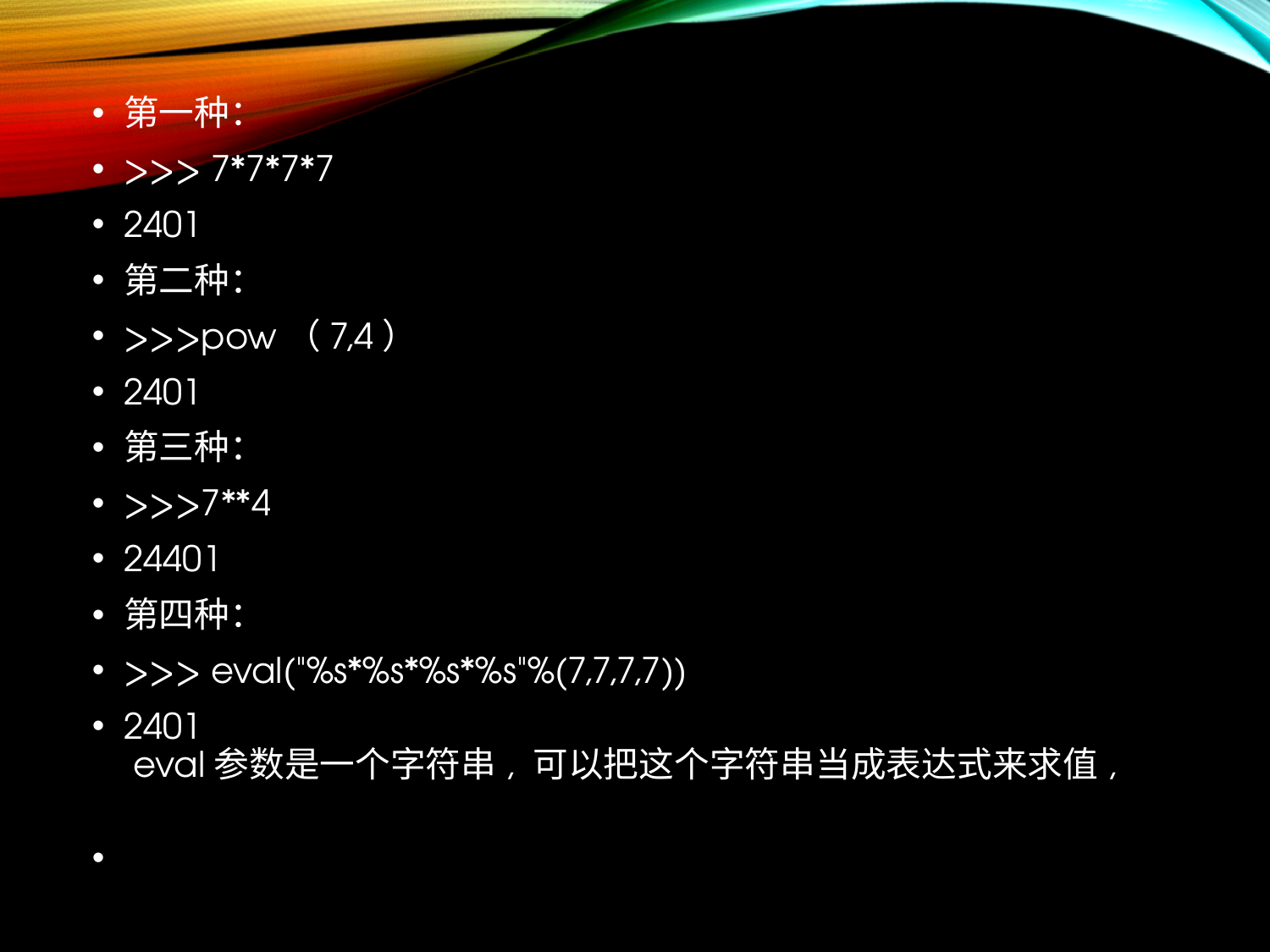

第一种：
>>> 7*7*7*7
2401
第二种：
>>>pow（7,4）
2401
第三种：
>>>7**4
24401
第四种：
>>> eval("%s*%s*%s*%s"%(7,7,7,7))
2401
 eval参数是一个字符串, 可以把这个字符串当成表达式来求值,